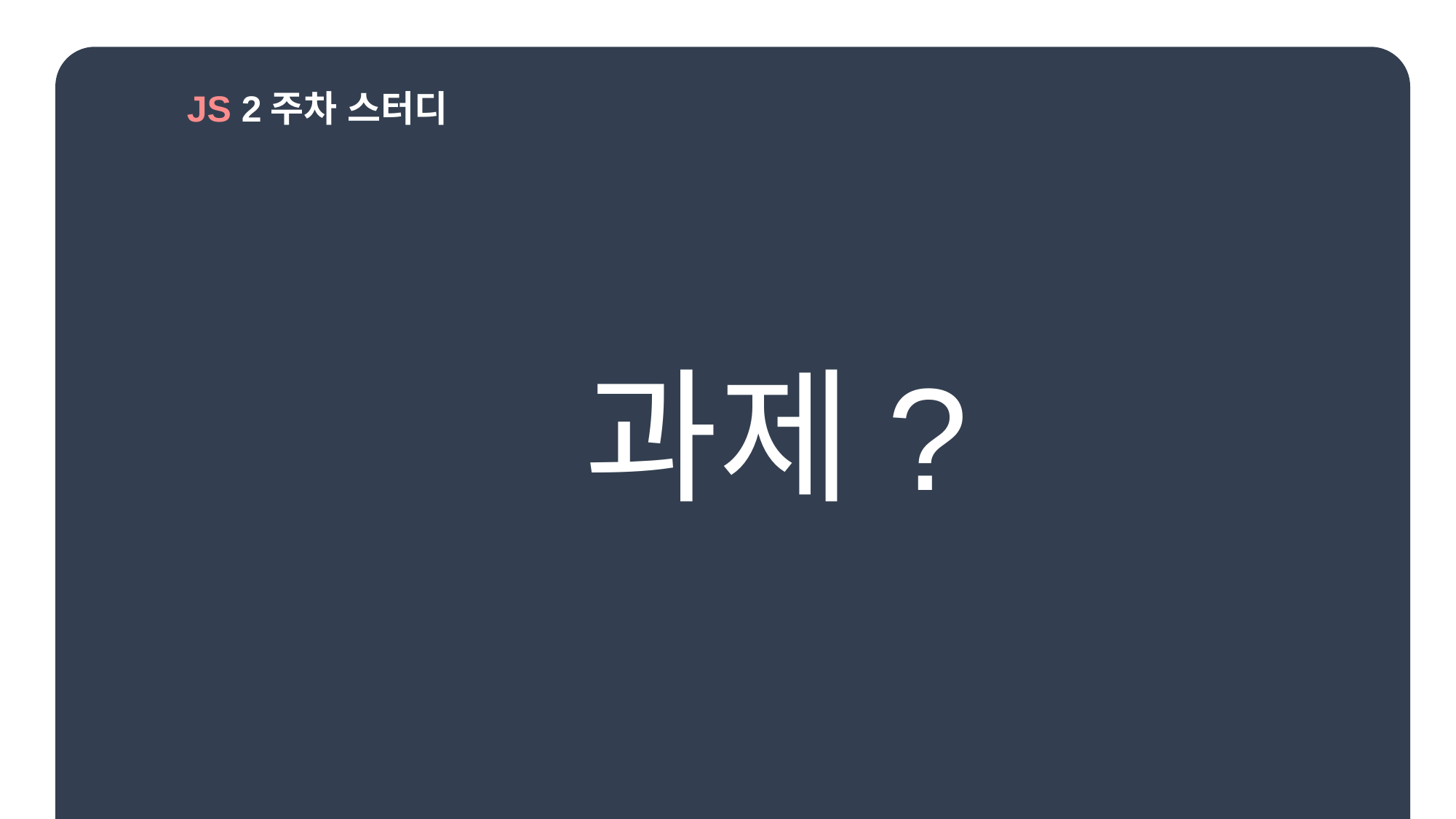

PPT PRESENTATION
Enjoy your stylish business and campus life with BIZCAM
JS 2주차 스터디

과제?